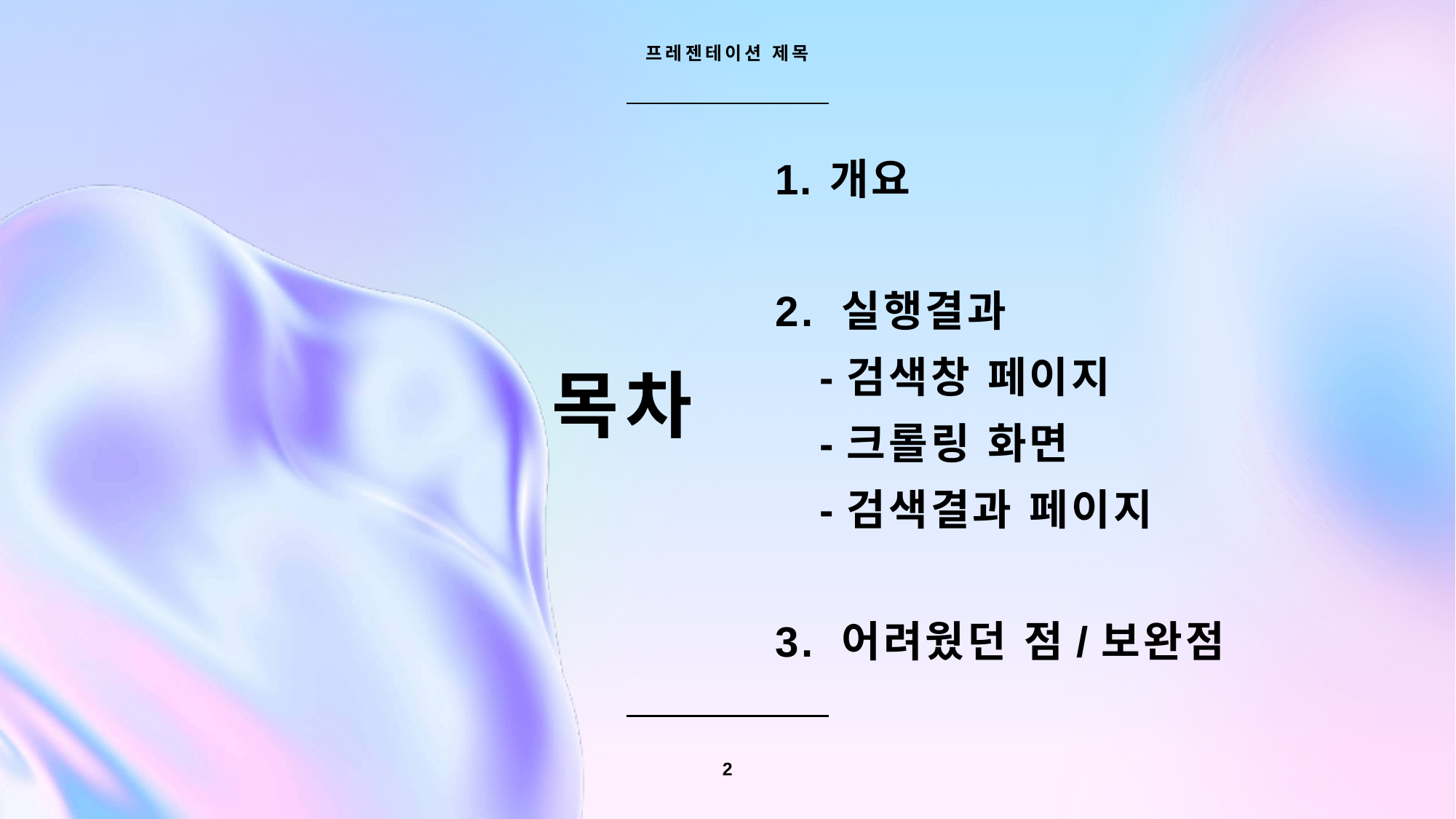

프레젠테이션 제목
개요

2. 실행결과
   -검색창 페이지
   -크롤링 화면
   -검색결과 페이지

3. 어려웠던 점/보완점
# 목차
2